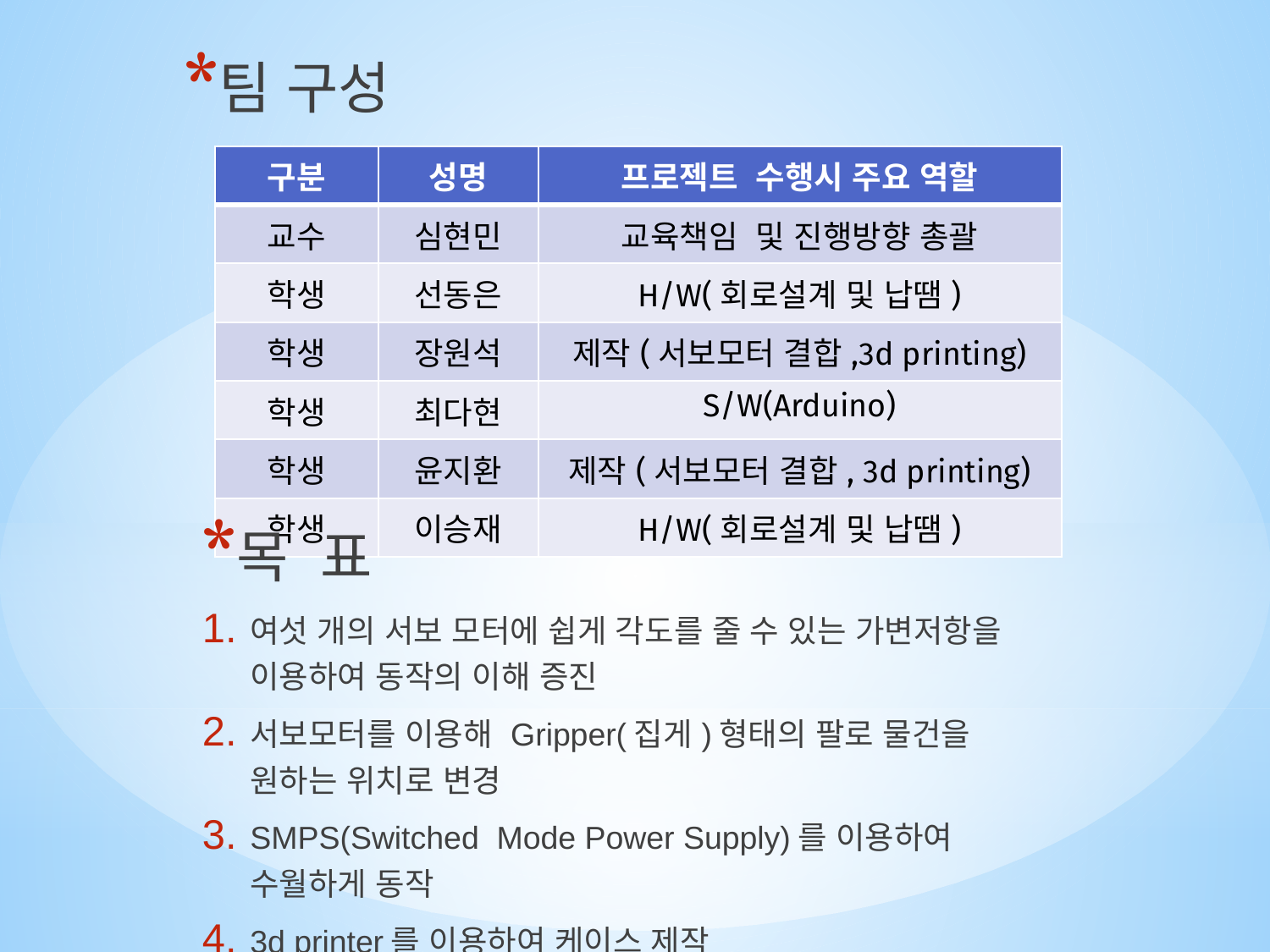

팀 구성

| 구분 | 성명 | 프로젝트 수행시 주요 역할 |
| --- | --- | --- |
| 교수 | 심현민 | 교육책임 및 진행방향 총괄 |
| 학생 | 선동은 | H/W(회로설계 및 납땜) |
| 학생 | 장원석 | 제작(서보모터 결합,3d printing) |
| 학생 | 최다현 | S/W(Arduino) |
| 학생 | 윤지환 | 제작(서보모터 결합, 3d printing) |
| 학생 | 이승재 | H/W(회로설계 및 납땜) |
목  표
여섯 개의 서보 모터에 쉽게 각도를 줄 수 있는 가변저항을 이용하여 동작의 이해 증진
서보모터를 이용해 Gripper(집게)형태의 팔로 물건을 원하는 위치로 변경
SMPS(Switched  Mode Power Supply)를 이용하여 수월하게 동작
3d printer를 이용하여 케이스 제작